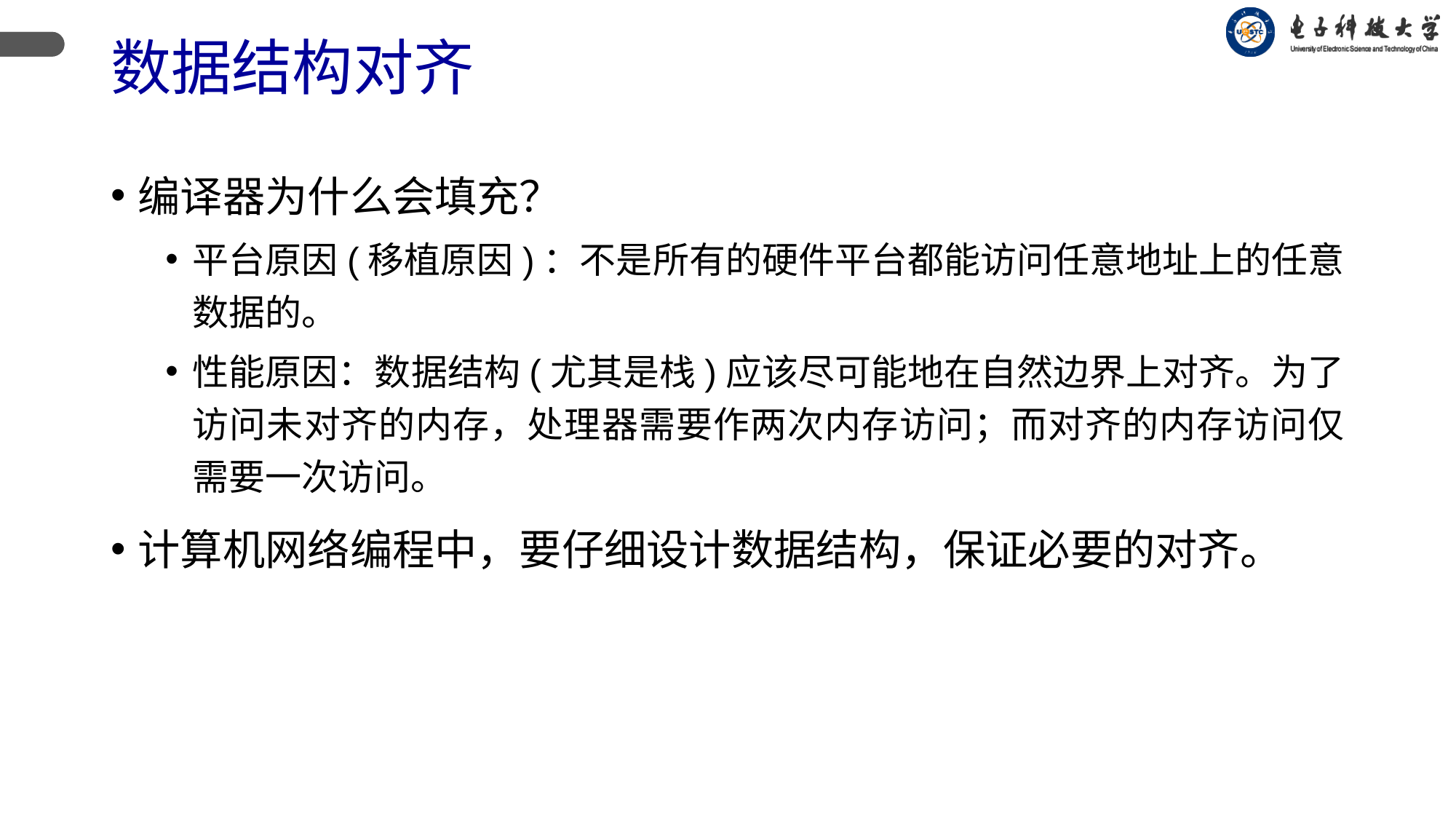

# 数据结构对齐
编译器为什么会填充？
平台原因(移植原因)：不是所有的硬件平台都能访问任意地址上的任意数据的。
性能原因：数据结构(尤其是栈)应该尽可能地在自然边界上对齐。为了访问未对齐的内存，处理器需要作两次内存访问；而对齐的内存访问仅需要一次访问。
计算机网络编程中，要仔细设计数据结构，保证必要的对齐。